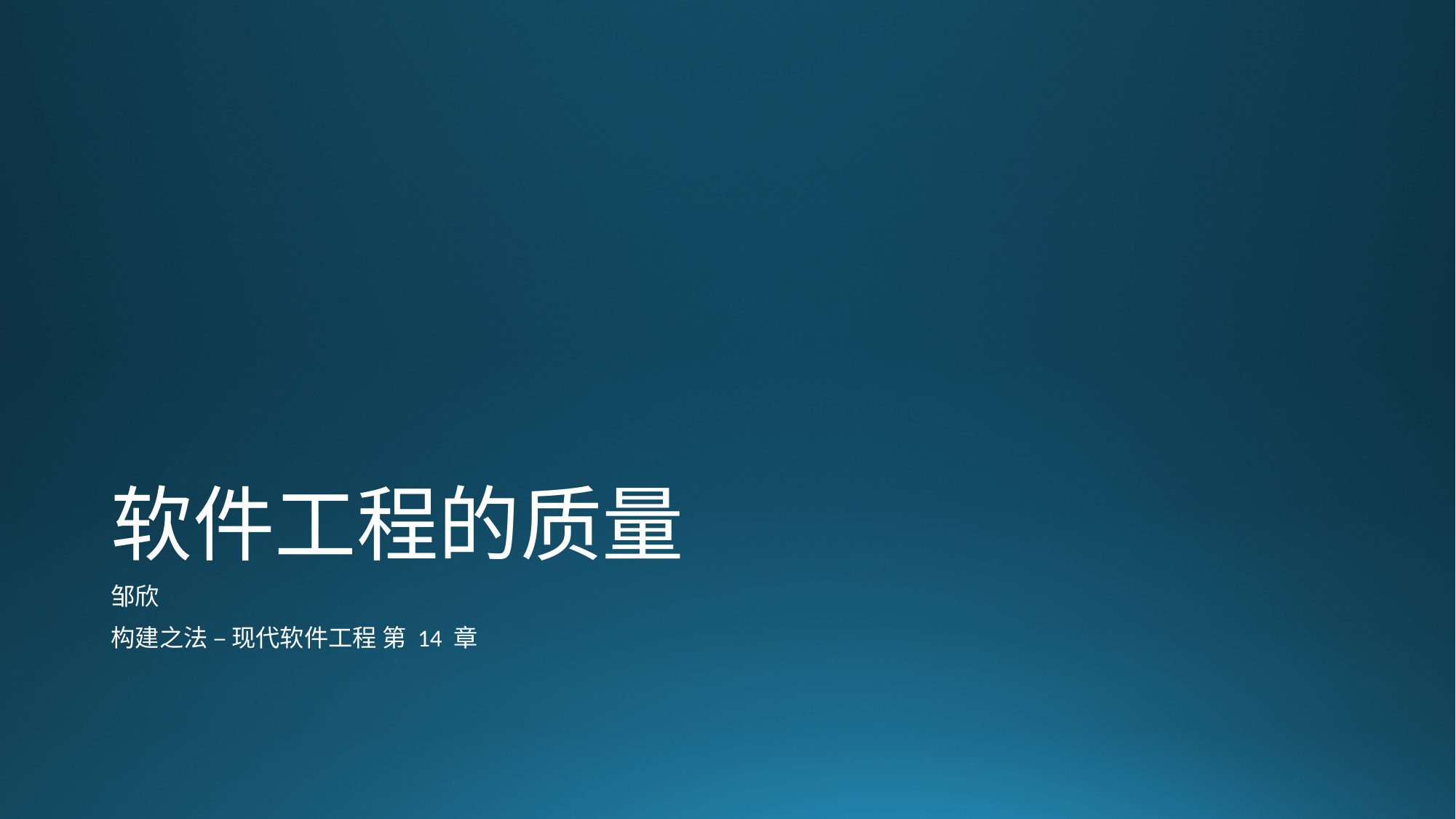

# 软件工程的质量
邹欣
构建之法 – 现代软件工程 第 14 章